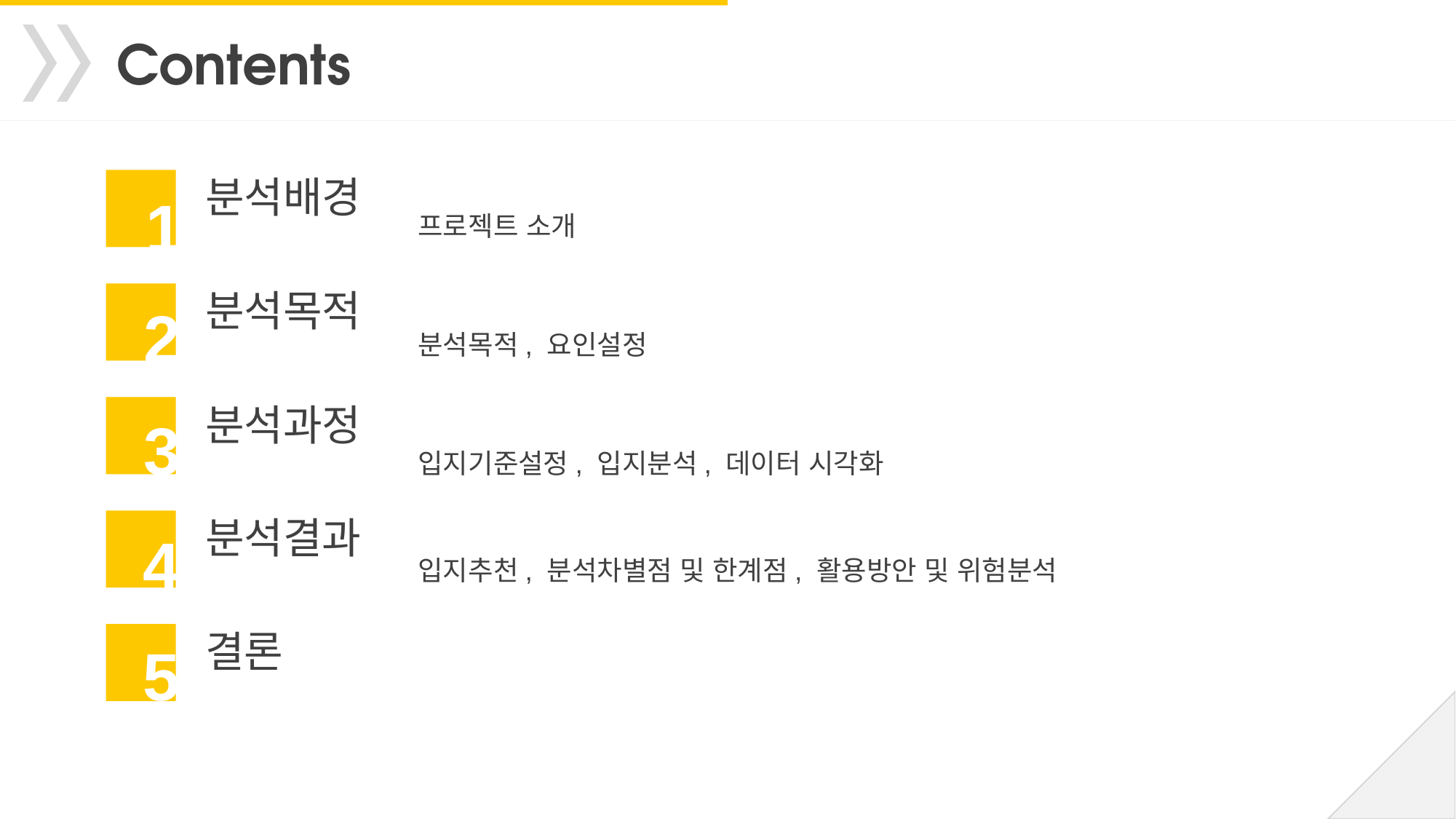

Contents

분석배경
 프로젝트 소개

1
분석목적

 분석목적, 요인설정

2
분석과정

 입지기준설정, 입지분석, 데이터 시각화

3
분석결과

 입지추천, 분석차별점 및 한계점, 활용방안 및 위험분석

4
결론

5